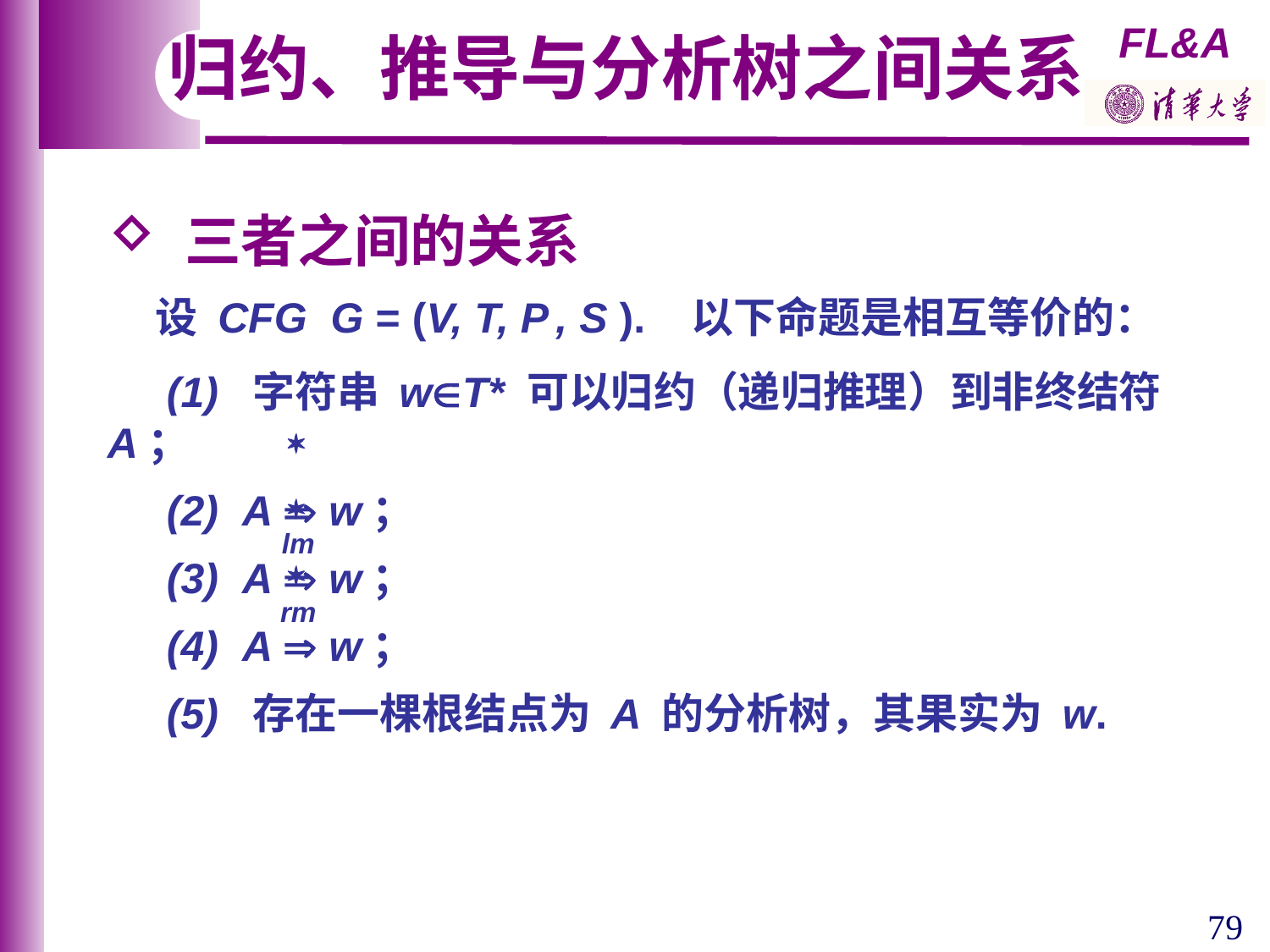

归约、推导与分析树之间关系
 三者之间的关系

    设 CFG  G = (V, T, P , S ).   以下命题是相互等价的：

     (1)  字符串 w∈T* 可以归约（递归推理）到非终结符A；

     (2)  A ⇒ w；

     (3)  A ⇒ w；

     (4)  A ⇒ w；

     (5)  存在一棵根结点为 A 的分析树，其果实为 w.
∗
∗
lm
∗
rm
79